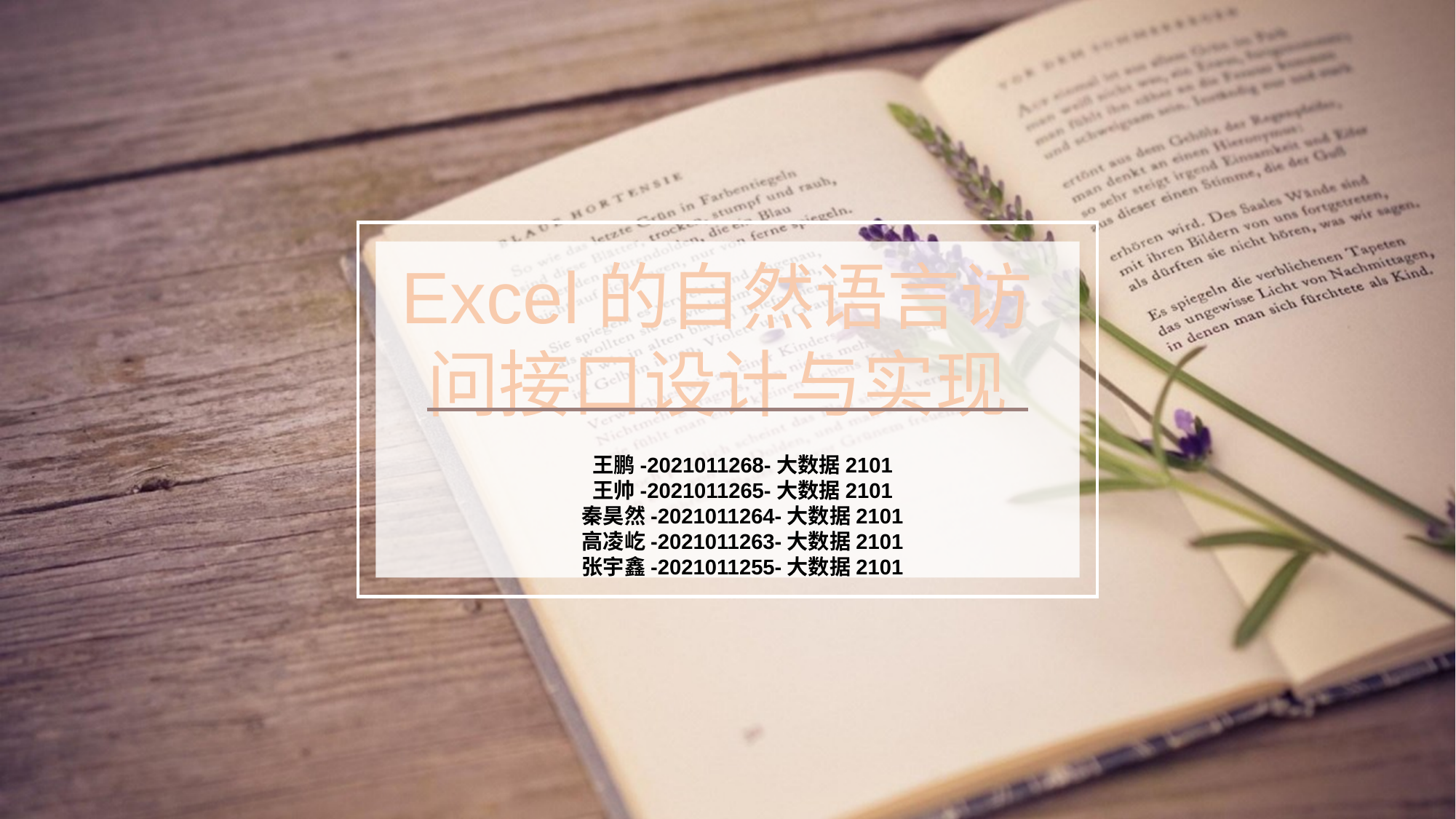

Excel的自然语言访问接口设计与实现
王鹏-2021011268-大数据2101
王帅-2021011265-大数据2101
秦昊然-2021011264-大数据2101
高凌屹-2021011263-大数据2101
张宇鑫-2021011255-大数据2101